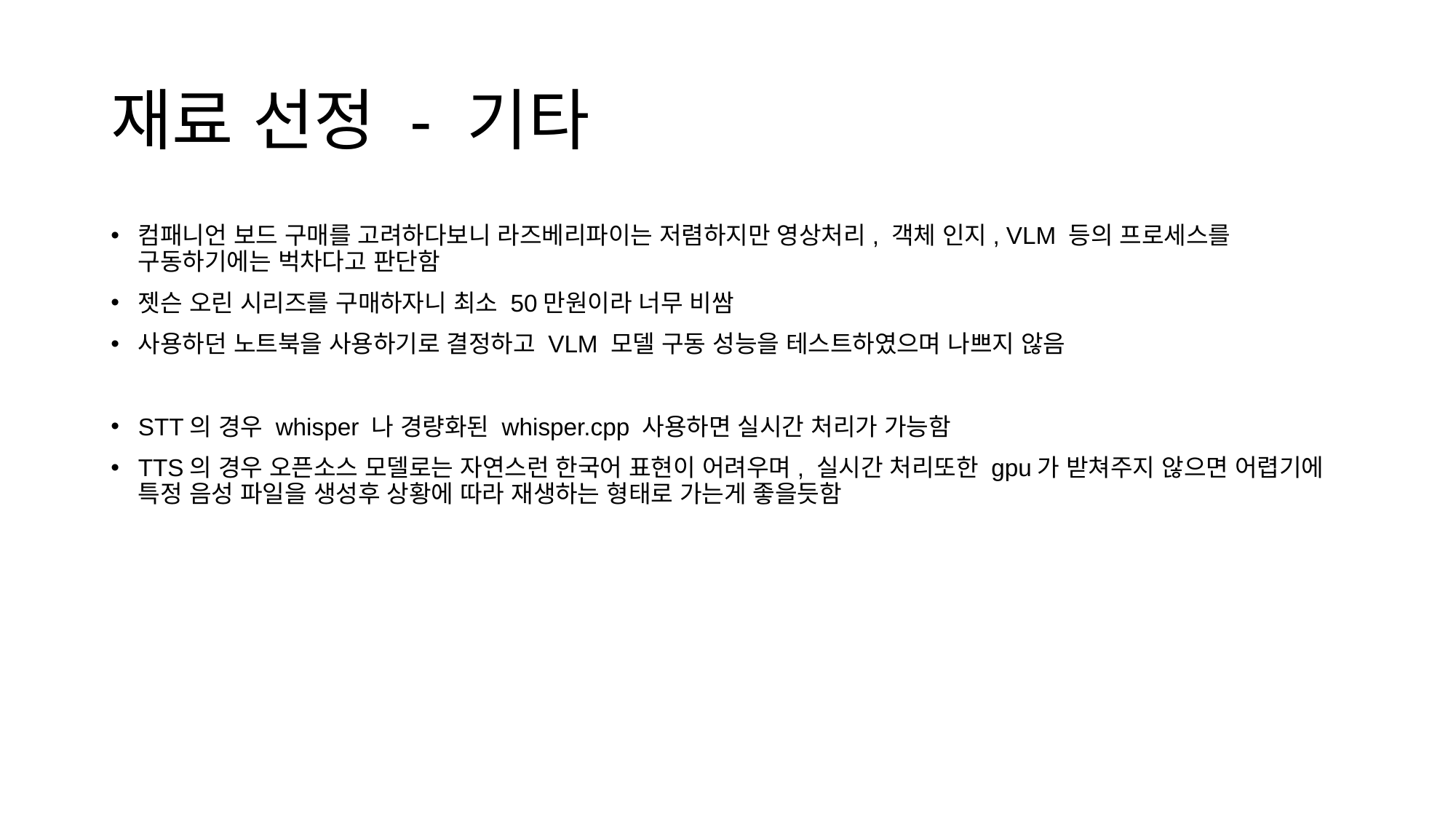

# 재료 선정 - 기타
컴패니언 보드 구매를 고려하다보니 라즈베리파이는 저렴하지만 영상처리, 객체 인지, VLM 등의 프로세스를 구동하기에는 벅차다고 판단함
젯슨 오린 시리즈를 구매하자니 최소 50만원이라 너무 비쌈
사용하던 노트북을 사용하기로 결정하고 VLM 모델 구동 성능을 테스트하였으며 나쁘지 않음

STT의 경우 whisper 나 경량화된 whisper.cpp 사용하면 실시간 처리가 가능함
TTS의 경우 오픈소스 모델로는 자연스런 한국어 표현이 어려우며, 실시간 처리또한 gpu가 받쳐주지 않으면 어렵기에 특정 음성 파일을 생성후 상황에 따라 재생하는 형태로 가는게 좋을듯함